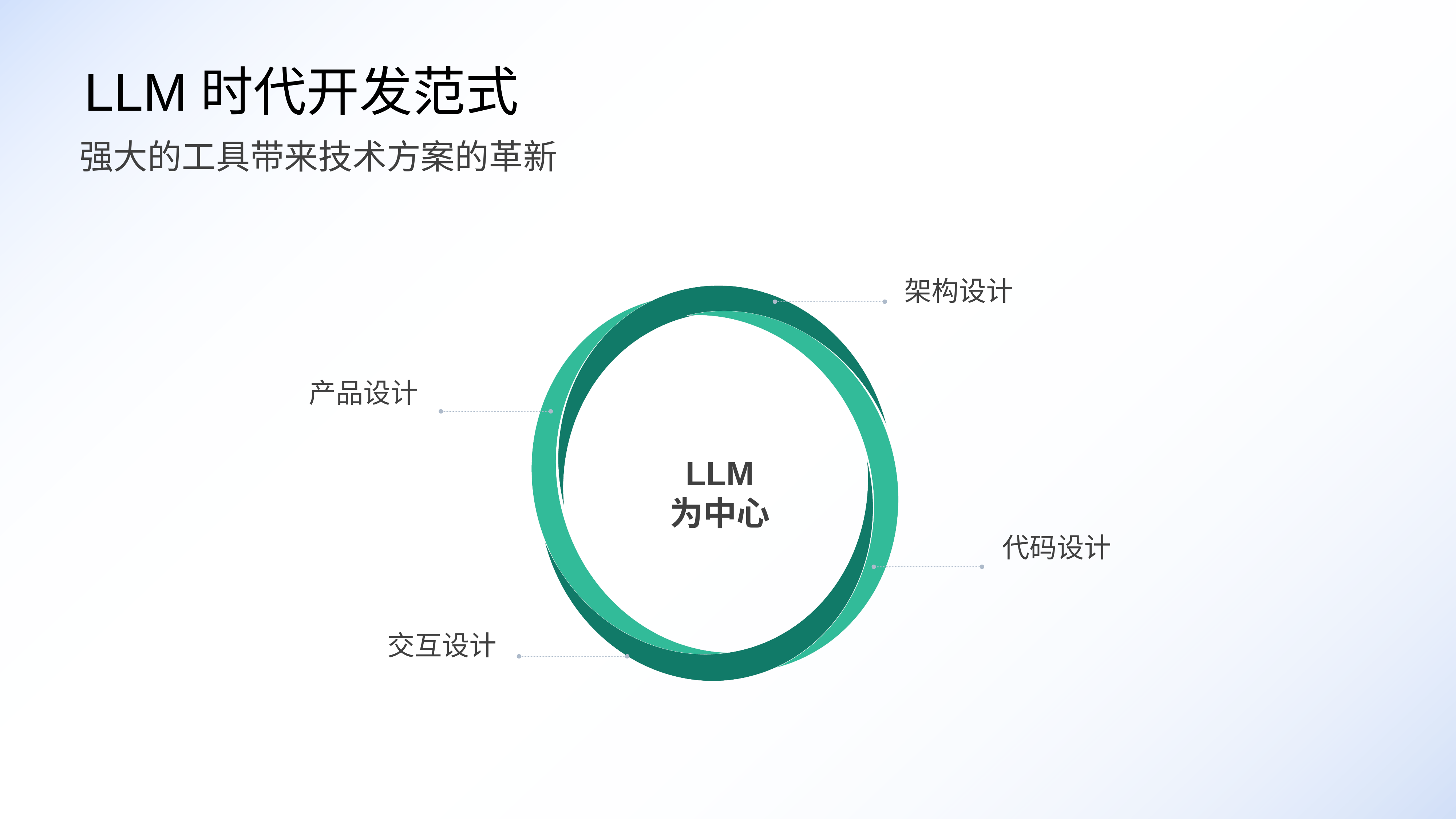

LLM时代开发范式
强大的工具带来技术方案的革新

架构设计

产品设计

LLM
为中心
代码设计

交互设计